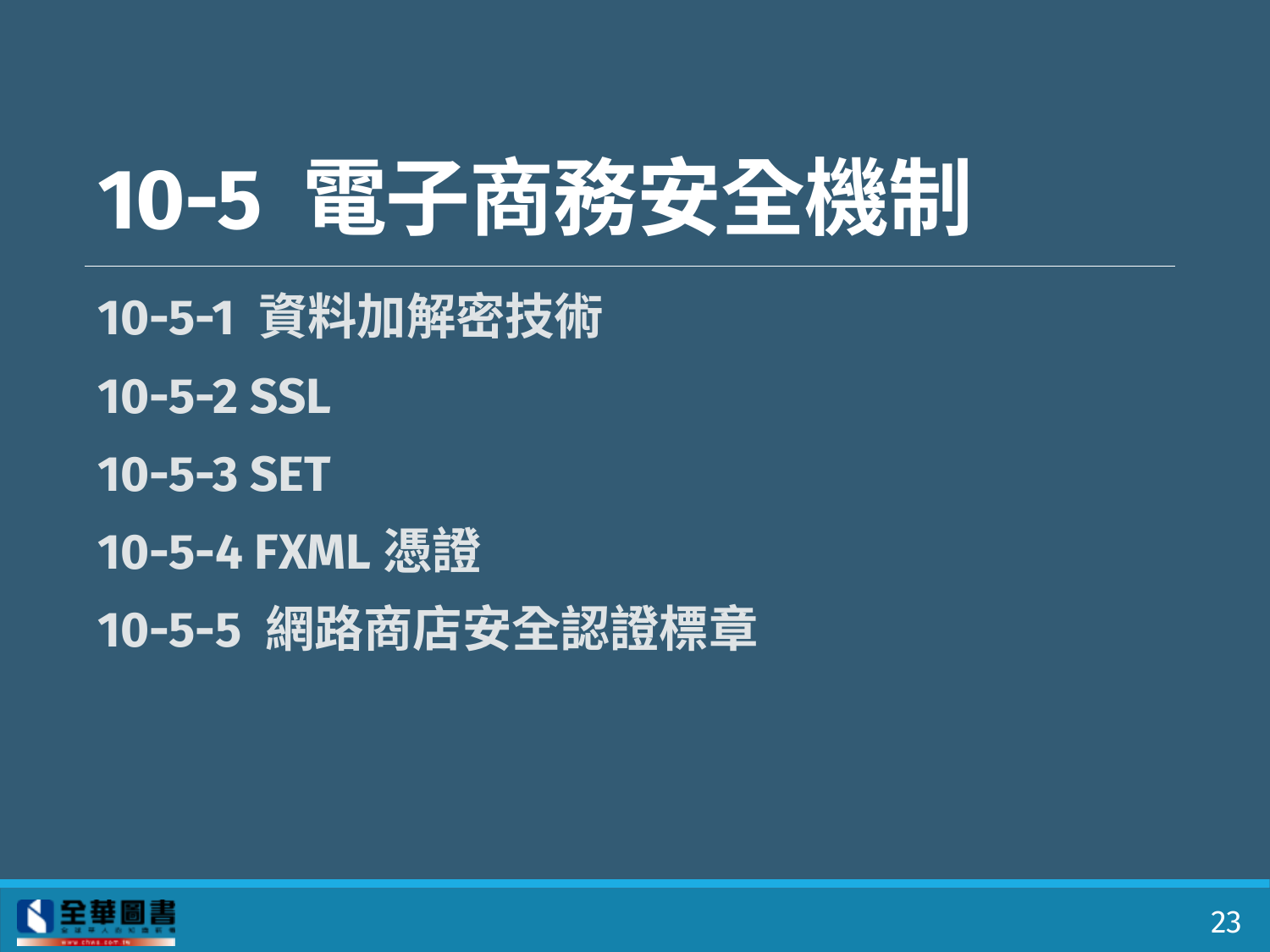

# 10-5 電子商務安全機制
10-5-1 資料加解密技術
10-5-2 SSL
10-5-3 SET
10-5-4 FXML憑證
10-5-5 網路商店安全認證標章
23